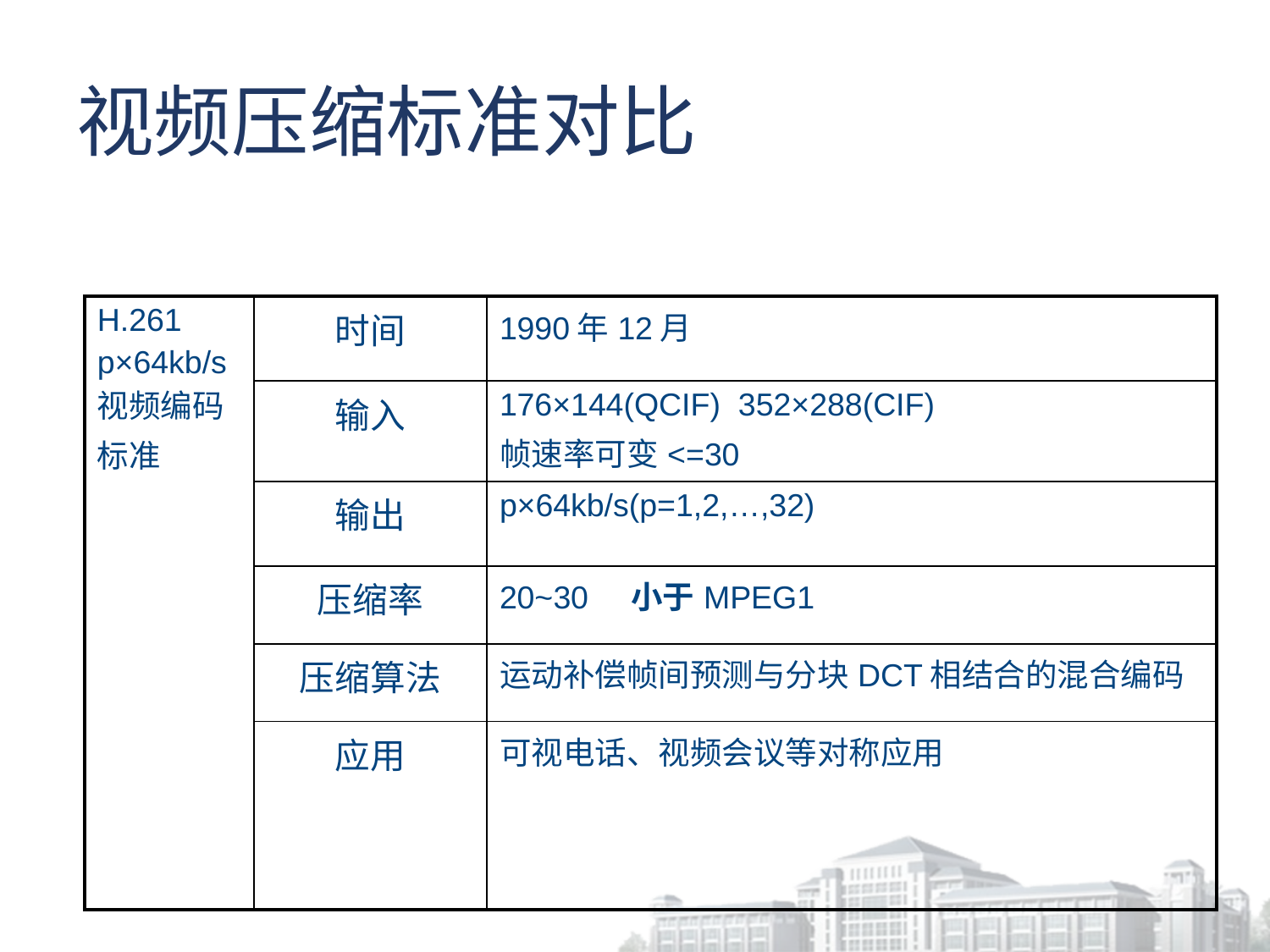

# 视频压缩标准对比
| H.261 p×64kb/s视频编码标准 | 时间 | 1990年12月 |
| --- | --- | --- |
|  | 输入 | 176×144(QCIF) 352×288(CIF) 帧速率可变<=30 |
|  | 输出 | p×64kb/s(p=1,2,…,32) |
|  | 压缩率 | 20~30 小于MPEG1 |
|  | 压缩算法 | 运动补偿帧间预测与分块DCT相结合的混合编码 |
|  | 应用 | 可视电话、视频会议等对称应用 |